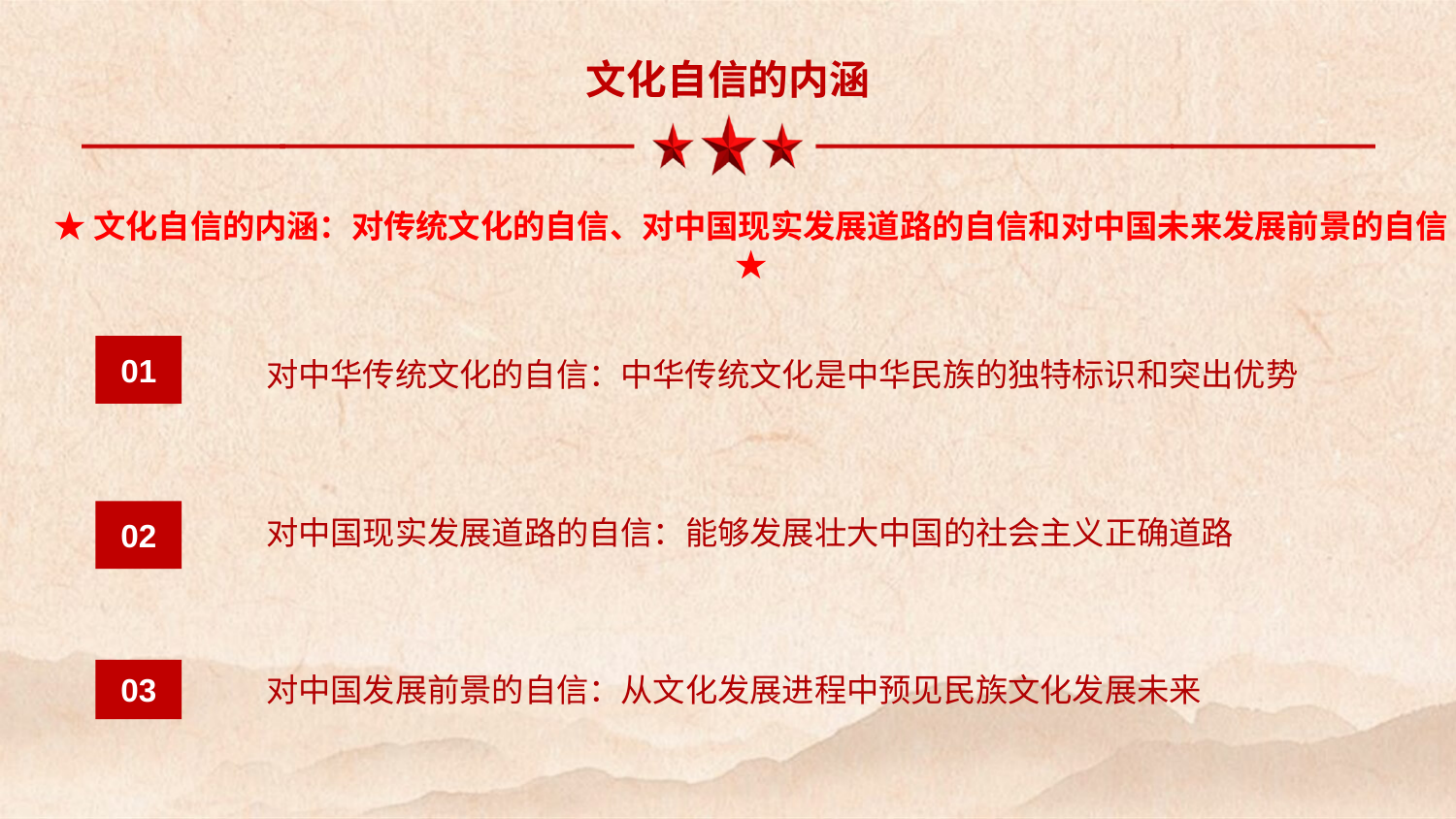

文化自信的内涵
★文化自信的内涵：对传统文化的自信、对中国现实发展道路的自信和对中国未来发展前景的自信★
01
对中华传统文化的自信：中华传统文化是中华民族的独特标识和突出优势
对中国现实发展道路的自信：能够发展壮大中国的社会主义正确道路
02
对中国发展前景的自信：从文化发展进程中预见民族文化发展未来
03